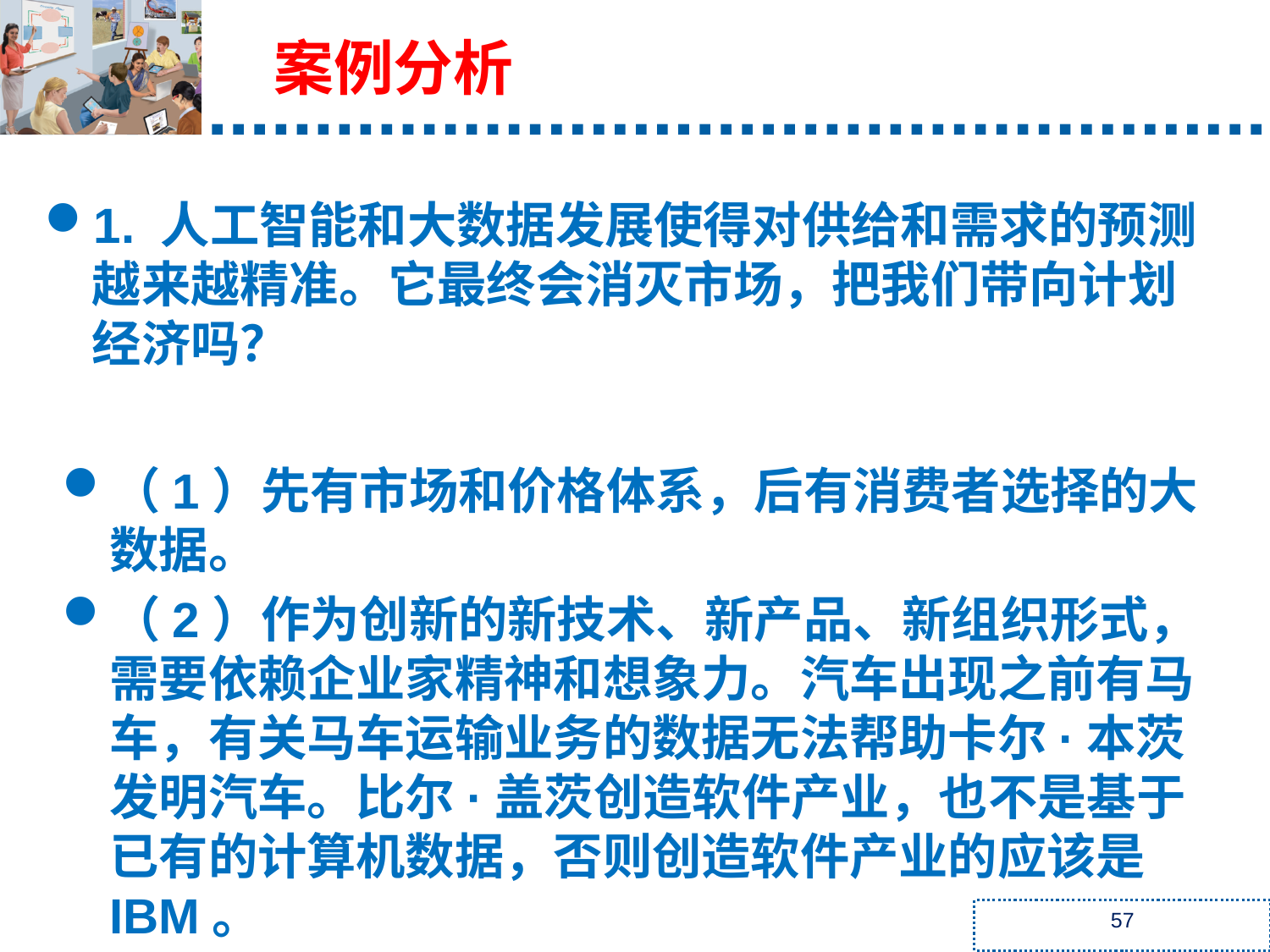

案例分析
1. 人工智能和大数据发展使得对供给和需求的预测越来越精准。它最终会消灭市场，把我们带向计划经济吗？

（1）先有市场和价格体系，后有消费者选择的大数据。
（2）作为创新的新技术、新产品、新组织形式，需要依赖企业家精神和想象力。汽车出现之前有马车，有关马车运输业务的数据无法帮助卡尔·本茨发明汽车。比尔·盖茨创造软件产业，也不是基于已有的计算机数据，否则创造软件产业的应该是IBM。
57